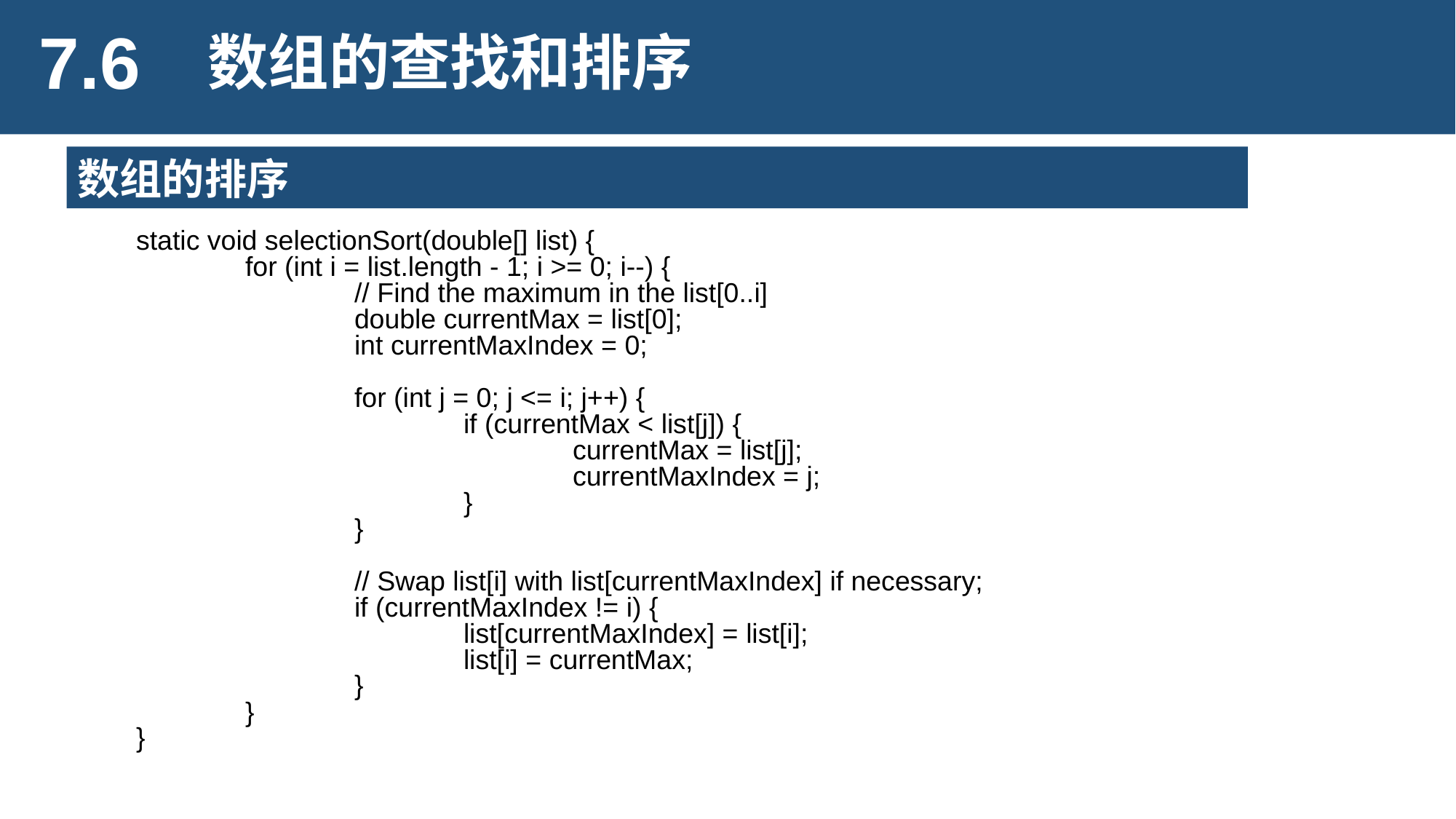

7.6
数组的查找和排序

数组的排序
static void selectionSort(double[] list) {
	for (int i = list.length - 1; i >= 0; i--) {
		// Find the maximum in the list[0..i]
		double currentMax = list[0];
		int currentMaxIndex = 0;

		for (int j = 0; j <= i; j++) {
			if (currentMax < list[j]) {
				currentMax = list[j];
				currentMaxIndex = j;
			}
		}

		// Swap list[i] with list[currentMaxIndex] if necessary;
		if (currentMaxIndex != i) {
			list[currentMaxIndex] = list[i];
			list[i] = currentMax;
		}
	}
}